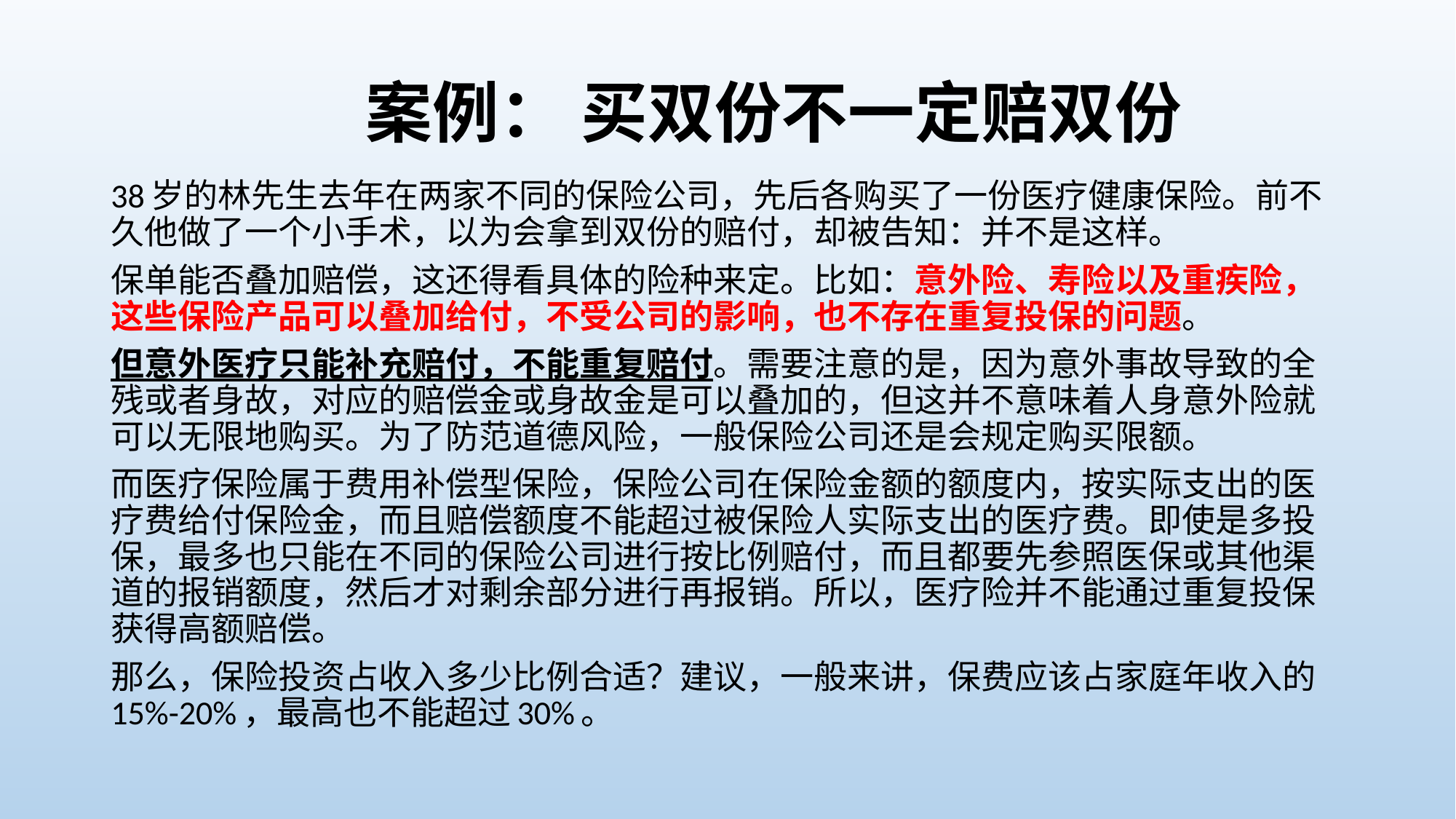

# 案例： 买双份不一定赔双份
38岁的林先生去年在两家不同的保险公司，先后各购买了一份医疗健康保险。前不久他做了一个小手术，以为会拿到双份的赔付，却被告知：并不是这样。
保单能否叠加赔偿，这还得看具体的险种来定。比如：意外险、寿险以及重疾险，这些保险产品可以叠加给付，不受公司的影响，也不存在重复投保的问题。
但意外医疗只能补充赔付，不能重复赔付。需要注意的是，因为意外事故导致的全残或者身故，对应的赔偿金或身故金是可以叠加的，但这并不意味着人身意外险就可以无限地购买。为了防范道德风险，一般保险公司还是会规定购买限额。
而医疗保险属于费用补偿型保险，保险公司在保险金额的额度内，按实际支出的医疗费给付保险金，而且赔偿额度不能超过被保险人实际支出的医疗费。即使是多投保，最多也只能在不同的保险公司进行按比例赔付，而且都要先参照医保或其他渠道的报销额度，然后才对剩余部分进行再报销。所以，医疗险并不能通过重复投保获得高额赔偿。
那么，保险投资占收入多少比例合适？建议，一般来讲，保费应该占家庭年收入的15%-20%，最高也不能超过30%。